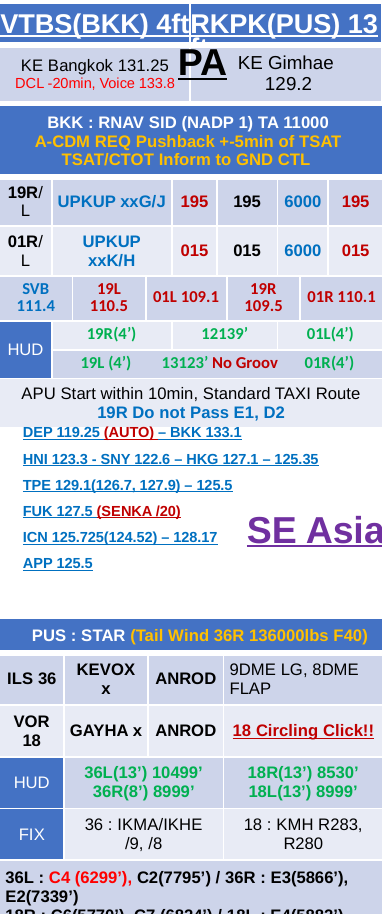

| VTBS(BKK) 4ft | RKPK(PUS) 13ft |
| --- | --- |
| KE Bangkok 131.25 DCL -20min, Voice 133.8 | KE Gimhae 129.2 |
PA
| BKK : RNAV SID (NADP 1) TA 11000 A-CDM REQ Pushback +-5min of TSAT TSAT/CTOT Inform to GND CTL |  |  |  |  |  |  |  |  |  |
| --- | --- | --- | --- | --- | --- | --- | --- | --- | --- |
| 19R/L | UPKUP xxG/J |  |  | 195 | 195 |  | 6000 |  | 195 |
| 01R/L | UPKUP xxK/H |  |  | 015 | 015 |  | 6000 |  | 015 |
| SVB 111.4 |  | 19L 110.5 | 01L 109.1 | 05R 110.7 |  | 19R 109.5 | 23L 111.9 | 01R 110.1 | 19 108.9 |
| HUD | 19R(4’) |  |  | 12139’ |  |  | 01L(4’) |  |  |
|  | 19L (4’) 13123’ No Groov 01R(4’) |  |  | 13123’ |  |  | 01R(4’) |  |  |
| APU Start within 10min, Standard TAXI Route 19R Do not Pass E1, D2 |  |  |  |  |  |  |  |  |  |
DEP 119.25 (AUTO) – BKK 133.1
HNI 123.3 - SNY 122.6 – HKG 127.1 – 125.35
TPE 129.1(126.7, 127.9) – 125.5
FUK 127.5 (SENKA /20)
ICN 125.725(124.52) – 128.17
APP 125.5
SE Asia
| PUS : STAR (Tail Wind 36R 136000lbs F40) |  |  |  |
| --- | --- | --- | --- |
| ILS 36 | KEVOX x | ANROD | 9DME LG, 8DME FLAP |
| VOR 18 | GAYHA x | ANROD | 18 Circling Click!! |
| HUD | 36L(13’) 10499’ 36R(8’) 8999’ |  | 18R(13’) 8530’ 18L(13’) 8999’ |
| FIX | 36 : IKMA/IKHE /9, /8 |  | 18 : KMH R283, R280 |
| 36L : C4 (6299’), C2(7795’) / 36R : E3(5866’), E2(7339’) 18R : C6(5770’), C7 (6824’) / 18L : E4(5882’), E5(8792’) |  |  |  |
| Vacate C3,C4 by ATC only. Max Taxi SPD 20KTS C2 HOLD SHORT 가까움(Vacate TaxiSPD) |  |  |  |